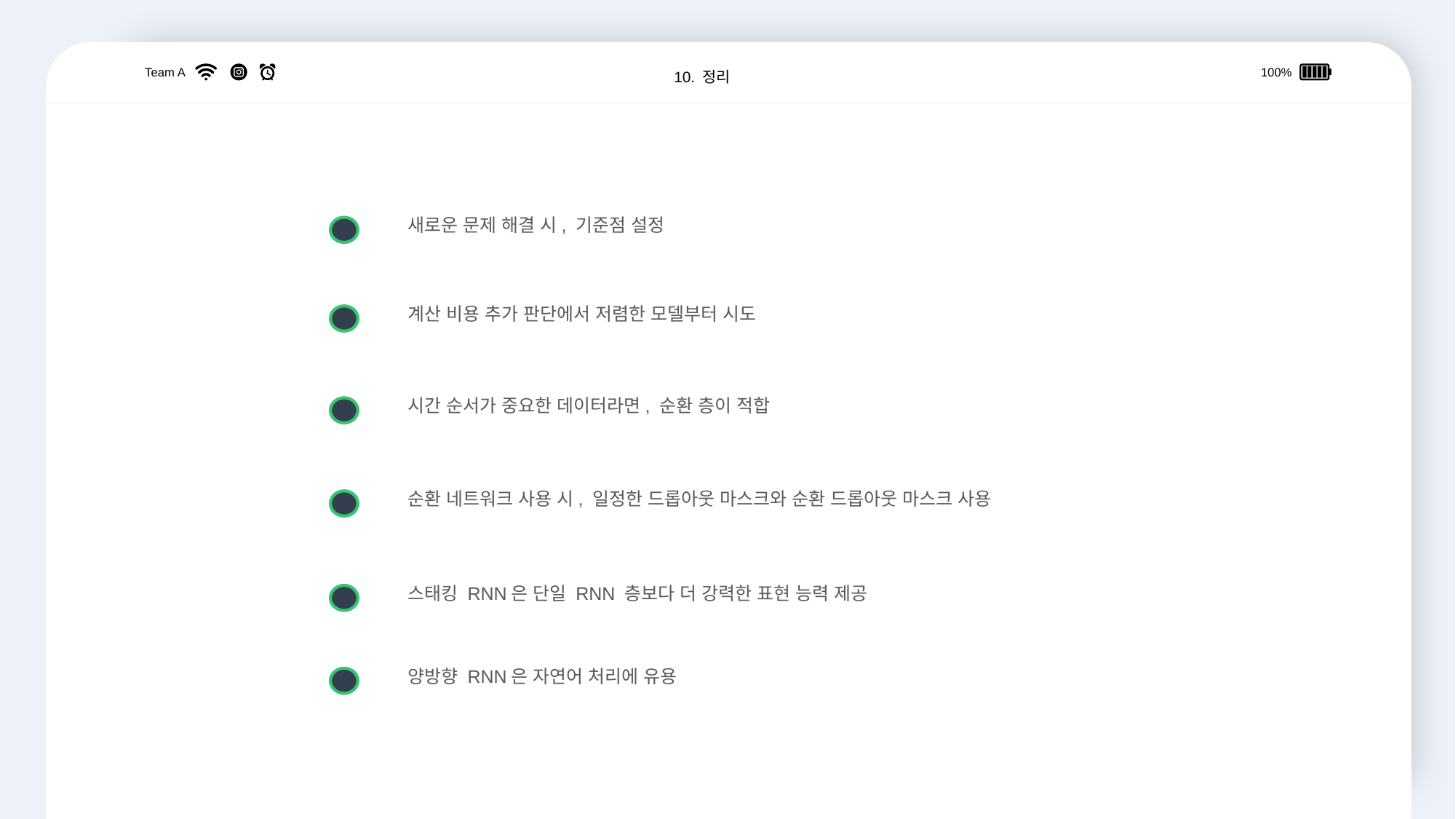

Team A
100%
10. 정리

새로운 문제 해결 시, 기준점 설정

계산 비용 추가 판단에서 저렴한 모델부터 시도

시간 순서가 중요한 데이터라면, 순환 층이 적합

순환 네트워크 사용 시, 일정한 드롭아웃 마스크와 순환 드롭아웃 마스크 사용

스태킹 RNN은 단일 RNN 층보다 더 강력한 표현 능력 제공

양방향 RNN은 자연어 처리에 유용